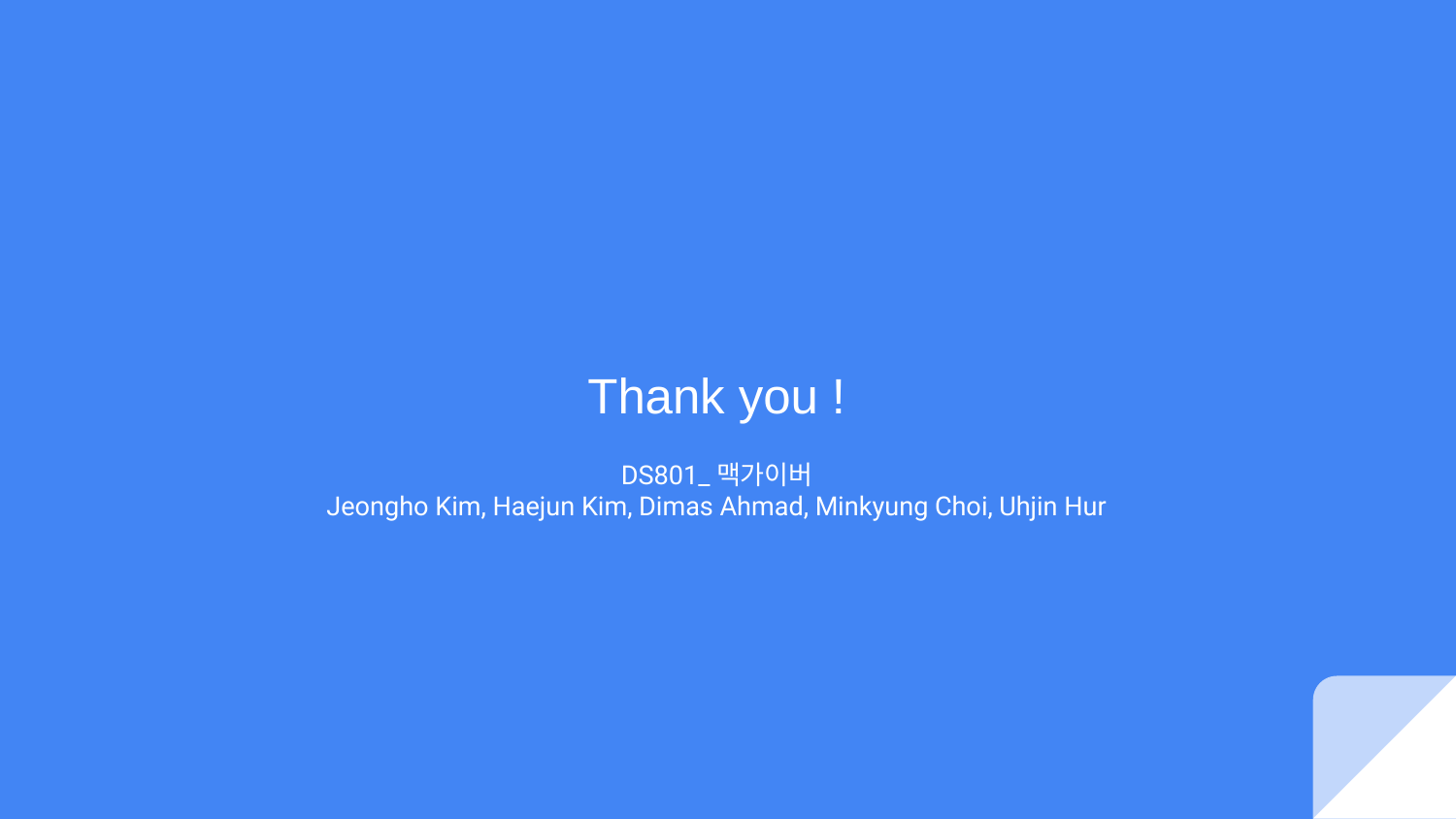

# Thank you !
DS801_맥가이버
Jeongho Kim, Haejun Kim, Dimas Ahmad, Minkyung Choi, Uhjin Hur